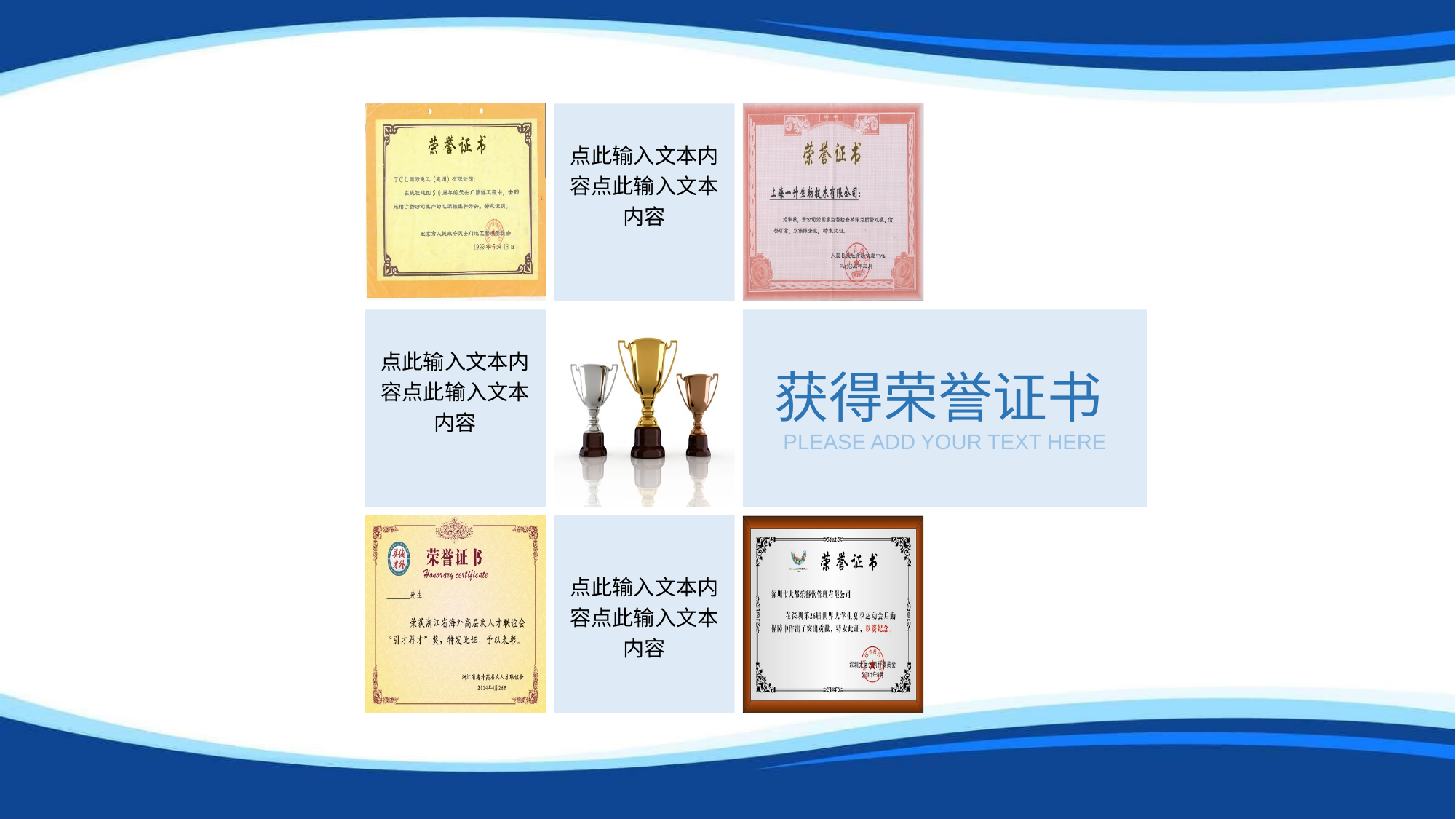

点此输入文本内容点此输入文本内容

点此输入文本内容点此输入文本内容

获得荣誉证书PLEASE ADD YOUR TEXT HERE

点此输入文本内容点此输入文本内容